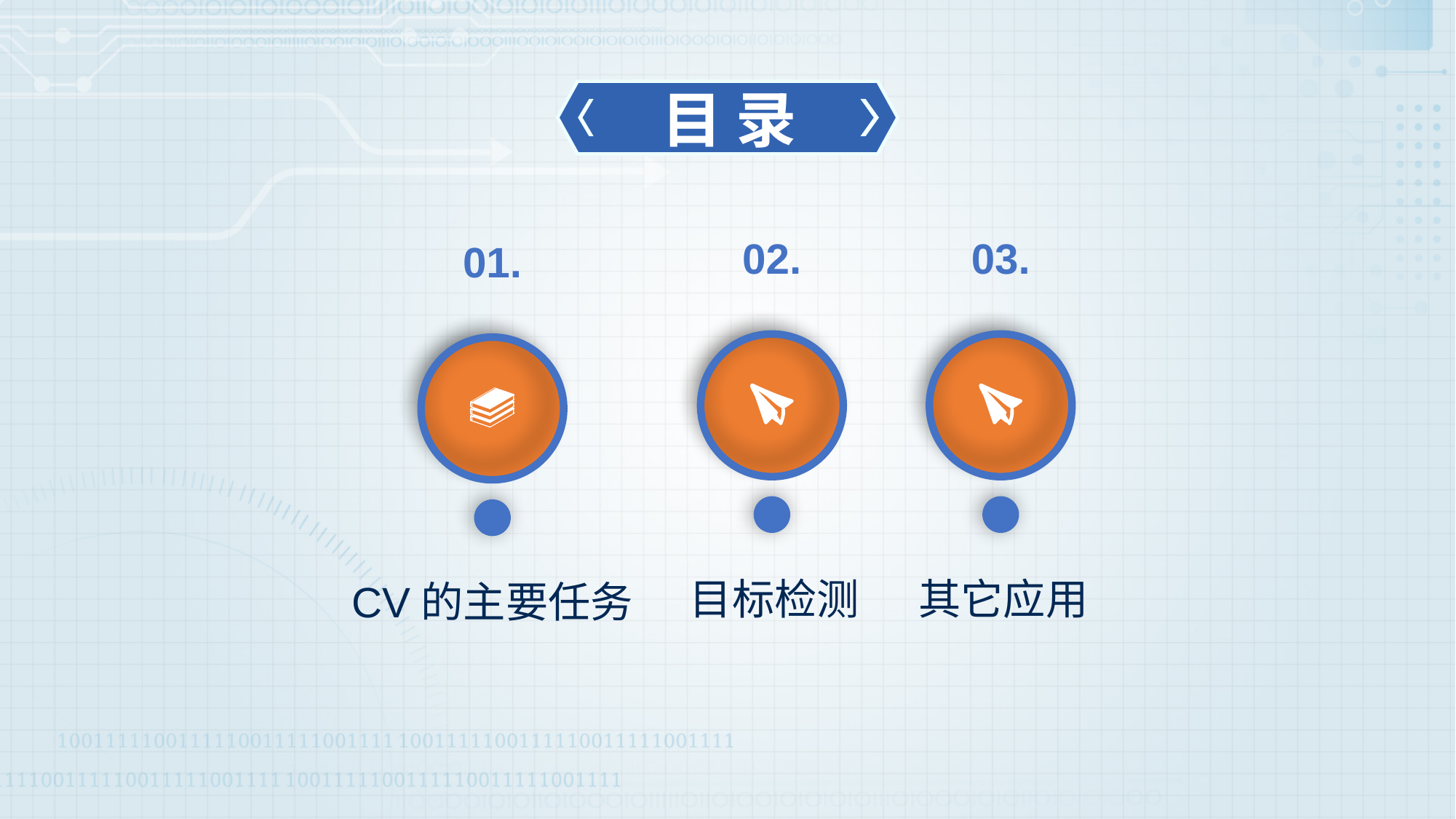

目 录

02.

目标检测
03.

其它应用
01.

CV的主要任务